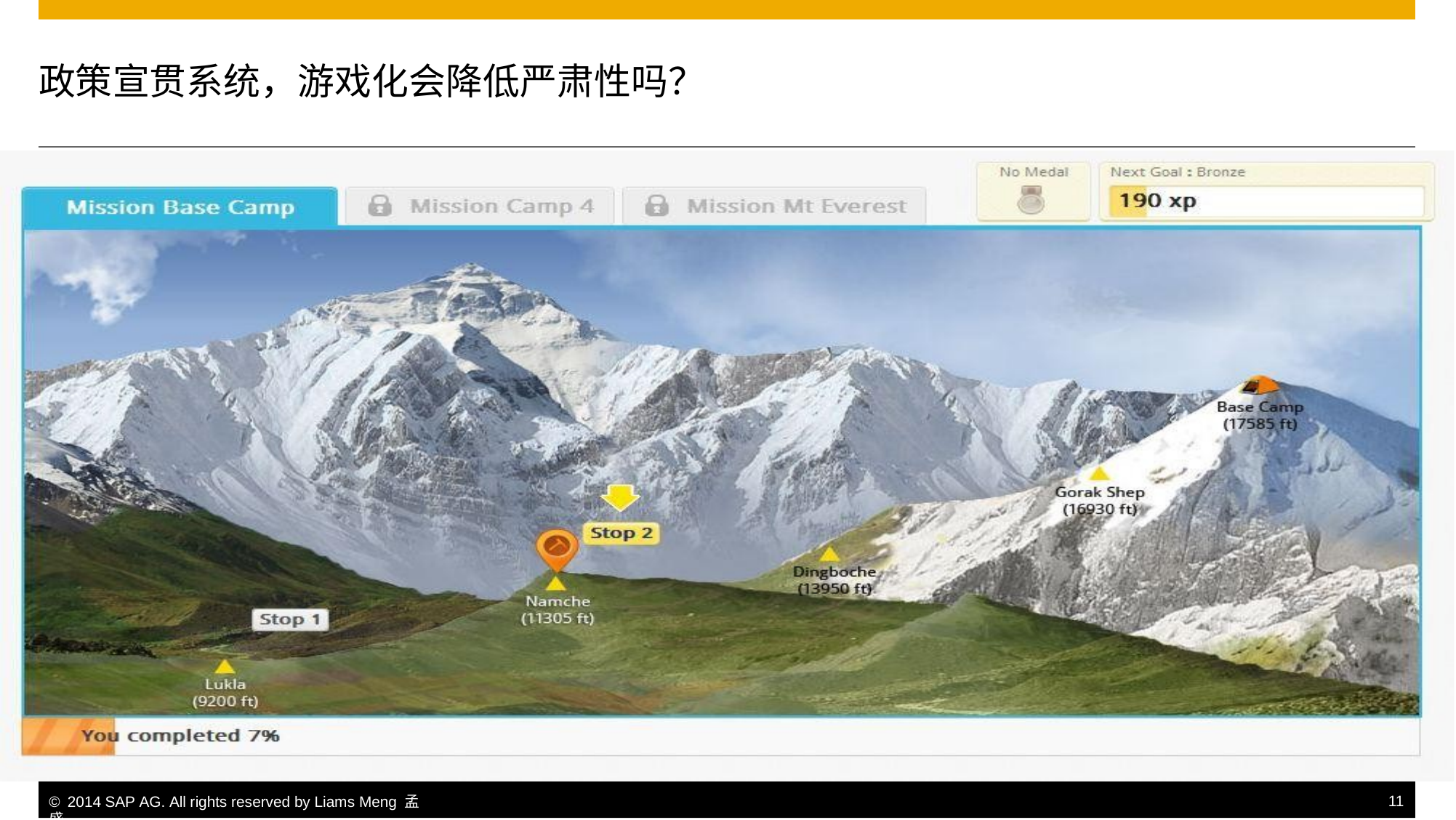

政策宣贯系统，游戏化会降低严肃性吗？

© 2014 SAP AG. All rights reserved by Liams Meng 孟盛.
11